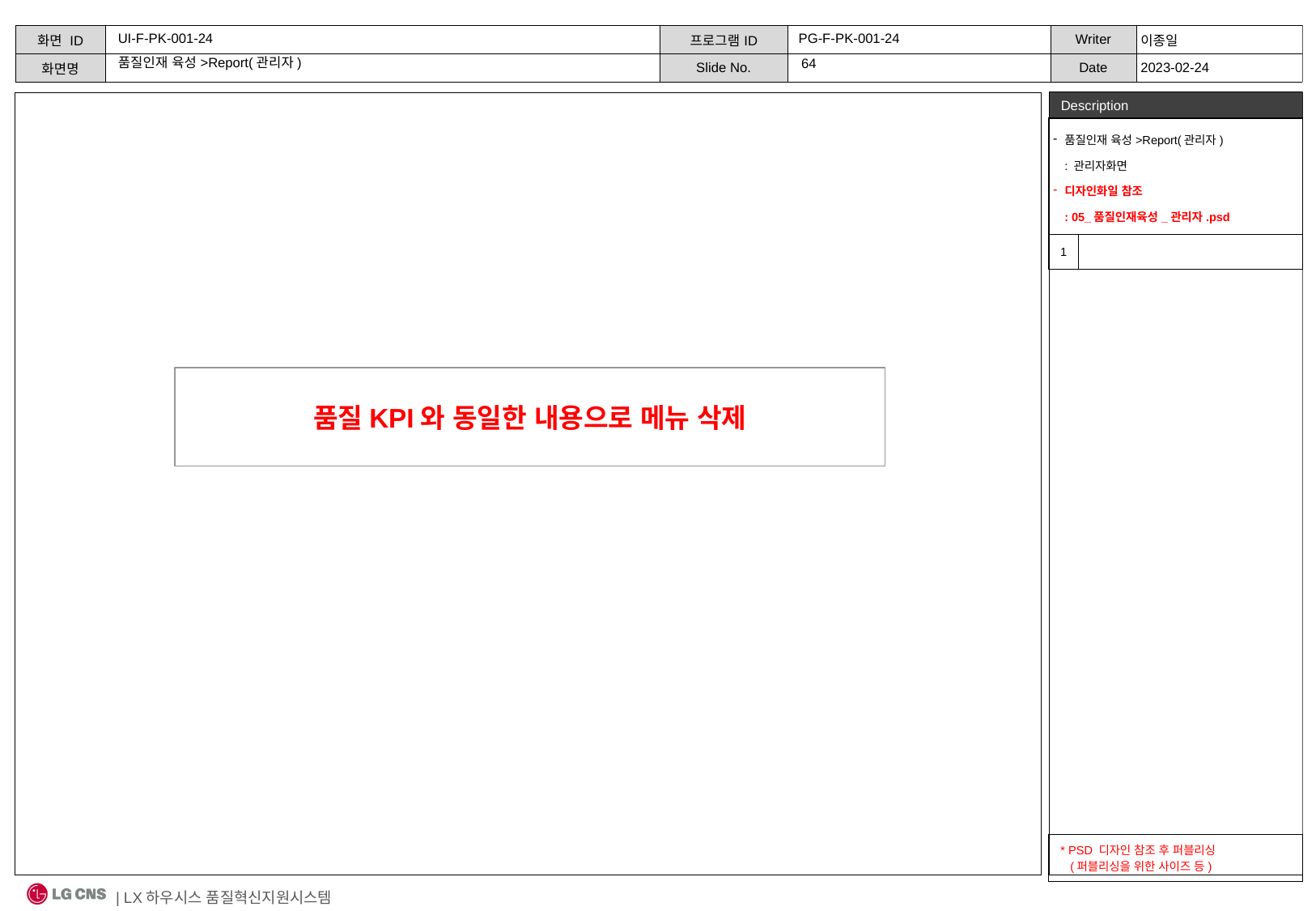

UI-F-PK-001-24
PG-F-PK-001-24
품질인재 육성>Report(관리자)
| 품질인재 육성>Report(관리자) : 관리자화면 디자인화일 참조 : 05\_품질인재육성\_관리자.psd |  |
| --- | --- |
| 1 |  |
품질KPI와 동일한 내용으로 메뉴 삭제
| \* PSD 디자인 참조 후 퍼블리싱 (퍼블리싱을 위한 사이즈 등) |
| --- |